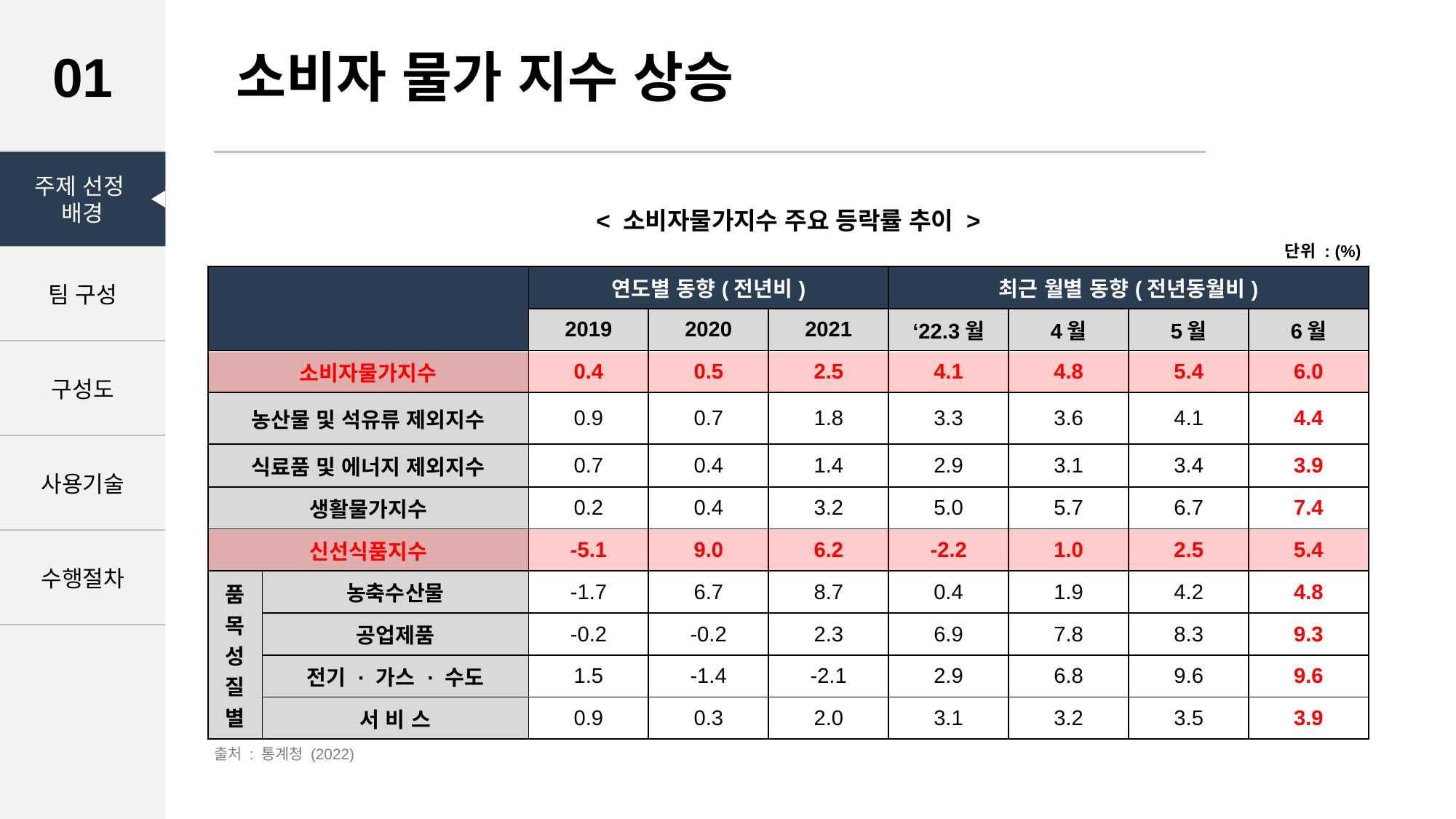

소비자 물가 지수 상승
01
|  |
| --- |
| 팀 구성 |
| 구성도 |
| 사용기술 |
| 수행절차 |
주제 선정
배경

< 소비자물가지수 주요 등락률 추이 >
단위 : (%)
|  |  | 연도별 동향(전년비) |  |  | 최근 월별 동향(전년동월비) |  |  |  |
| --- | --- | --- | --- | --- | --- | --- | --- | --- |
|  |  | 2019 | 2020 | 2021 | ‘22.3월 | 4월 | 5월 | 6월 |
| 소비자물가지수 |  | 0.4 | 0.5 | 2.5 | 4.1 | 4.8 | 5.4 | 6.0 |
| 농산물 및 석유류 제외지수 |  | 0.9 | 0.7 | 1.8 | 3.3 | 3.6 | 4.1 | 4.4 |
| 식료품 및 에너지 제외지수 |  | 0.7 | 0.4 | 1.4 | 2.9 | 3.1 | 3.4 | 3.9 |
| 생활물가지수 |  | 0.2 | 0.4 | 3.2 | 5.0 | 5.7 | 6.7 | 7.4 |
| 신선식품지수 |  | -5.1 | 9.0 | 6.2 | -2.2 | 1.0 | 2.5 | 5.4 |
| 품목성질별 | 농축수산물 | -1.7 | 6.7 | 8.7 | 0.4 | 1.9 | 4.2 | 4.8 |
|  | 공업제품 | -0.2 | -0.2 | 2.3 | 6.9 | 7.8 | 8.3 | 9.3 |
|  | 전기 · 가스 · 수도 | 1.5 | -1.4 | -2.1 | 2.9 | 6.8 | 9.6 | 9.6 |
|  | 서 비 스 | 0.9 | 0.3 | 2.0 | 3.1 | 3.2 | 3.5 | 3.9 |

출처 : 통계청 (2022)